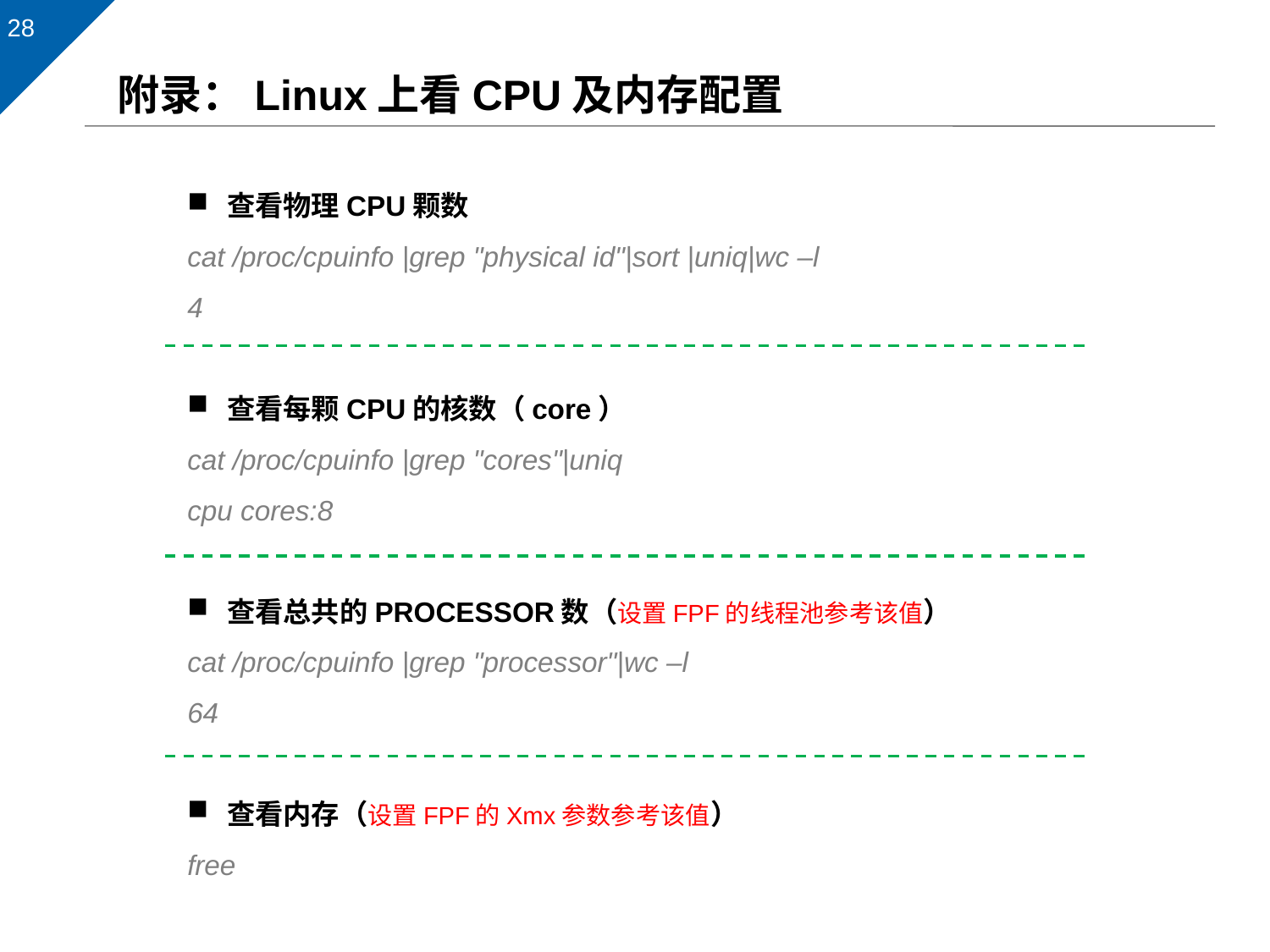

# 附录：Linux上看CPU及内存配置
查看物理CPU颗数
cat /proc/cpuinfo |grep "physical id"|sort |uniq|wc –l
4

查看每颗CPU的核数（core）
cat /proc/cpuinfo |grep "cores"|uniq
cpu cores:8

查看总共的PROCESSOR数（设置FPF的线程池参考该值）
cat /proc/cpuinfo |grep "processor"|wc –l
64

查看内存（设置FPF的Xmx参数参考该值）
free